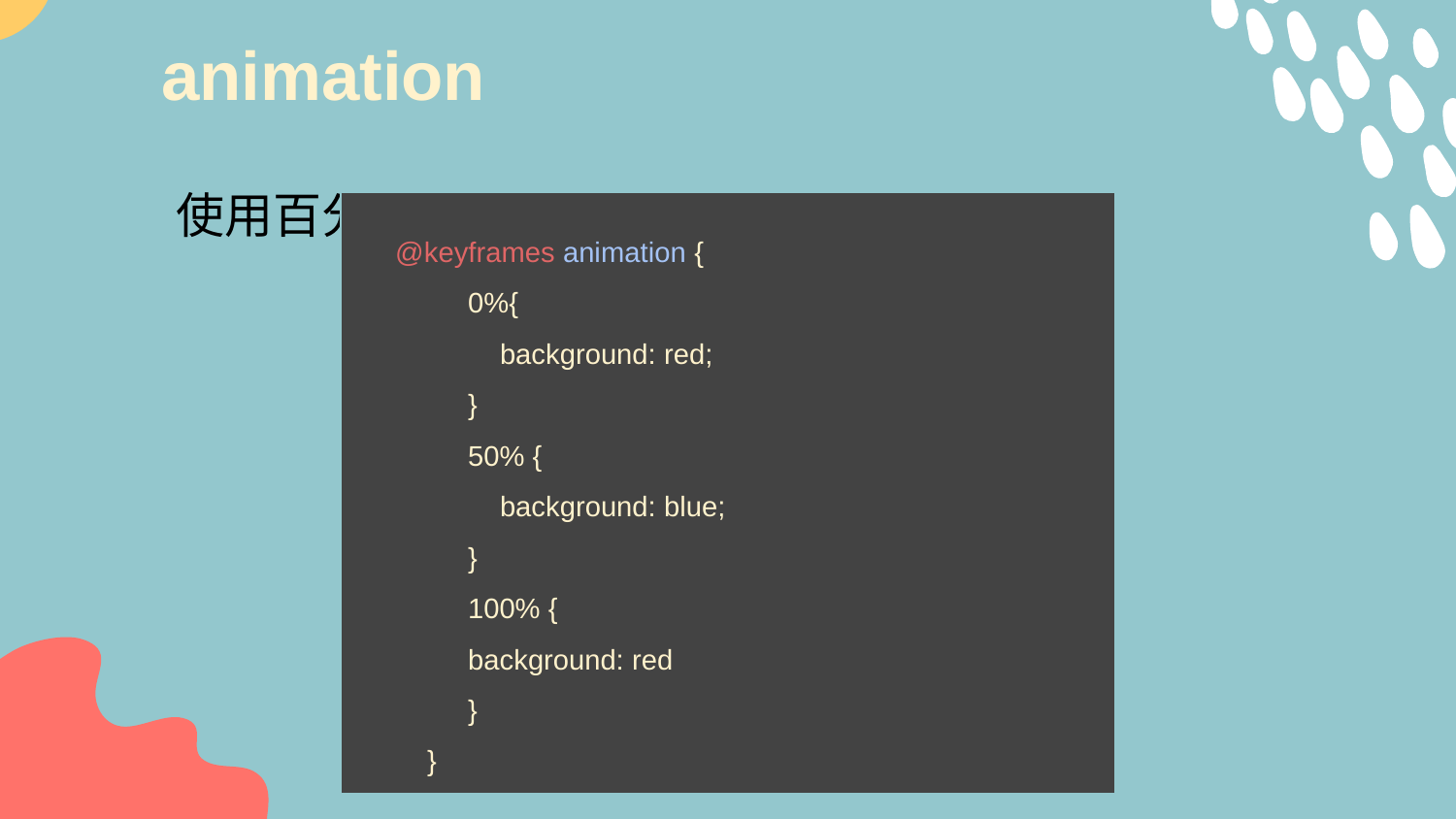

# animation
使用百分比

@keyframes animation {
0%{
    background: red;
}
50% {
    background: blue;
}
100% {
background: red
}
    }